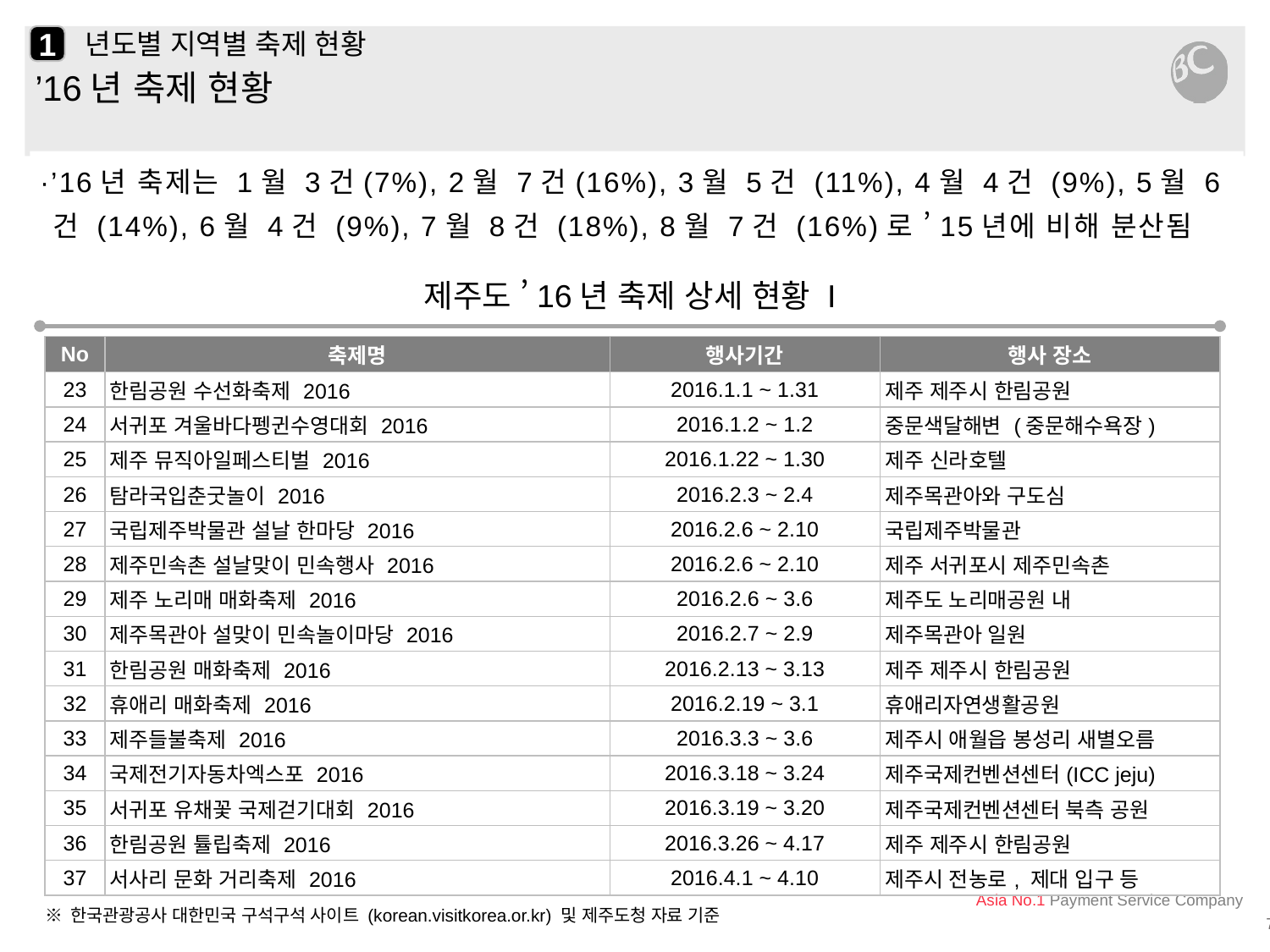

1
# 년도별 지역별 축제 현황
’16년 축제 현황
·’16년 축제는 1월 3건(7%), 2월 7건(16%), 3월 5건 (11%), 4월 4건 (9%), 5월 6건 (14%), 6월 4건 (9%), 7월 8건 (18%), 8월 7건 (16%)로 ’15년에 비해 분산됨
제주도 ’16년 축제 상세 현황 I
| No | 축제명 | 행사기간 | 행사 장소 |
| --- | --- | --- | --- |
| 23 | 한림공원 수선화축제 2016 | 2016.1.1 ~ 1.31 | 제주 제주시 한림공원 |
| 24 | 서귀포 겨울바다펭귄수영대회 2016 | 2016.1.2 ~ 1.2 | 중문색달해변 (중문해수욕장) |
| 25 | 제주 뮤직아일페스티벌 2016 | 2016.1.22 ~ 1.30 | 제주 신라호텔 |
| 26 | 탐라국입춘굿놀이 2016 | 2016.2.3 ~ 2.4 | 제주목관아와 구도심 |
| 27 | 국립제주박물관 설날 한마당 2016 | 2016.2.6 ~ 2.10 | 국립제주박물관 |
| 28 | 제주민속촌 설날맞이 민속행사 2016 | 2016.2.6 ~ 2.10 | 제주 서귀포시 제주민속촌 |
| 29 | 제주 노리매 매화축제 2016 | 2016.2.6 ~ 3.6 | 제주도 노리매공원 내 |
| 30 | 제주목관아 설맞이 민속놀이마당 2016 | 2016.2.7 ~ 2.9 | 제주목관아 일원 |
| 31 | 한림공원 매화축제 2016 | 2016.2.13 ~ 3.13 | 제주 제주시 한림공원 |
| 32 | 휴애리 매화축제 2016 | 2016.2.19 ~ 3.1 | 휴애리자연생활공원 |
| 33 | 제주들불축제 2016 | 2016.3.3 ~ 3.6 | 제주시 애월읍 봉성리 새별오름 |
| 34 | 국제전기자동차엑스포 2016 | 2016.3.18 ~ 3.24 | 제주국제컨벤션센터(ICC jeju) |
| 35 | 서귀포 유채꽃 국제걷기대회 2016 | 2016.3.19 ~ 3.20 | 제주국제컨벤션센터 북측 공원 |
| 36 | 한림공원 튤립축제 2016 | 2016.3.26 ~ 4.17 | 제주 제주시 한림공원 |
| 37 | 서사리 문화 거리축제 2016 | 2016.4.1 ~ 4.10 | 제주시 전농로, 제대 입구 등 |
※ 한국관광공사 대한민국 구석구석 사이트 (korean.visitkorea.or.kr) 및 제주도청 자료 기준